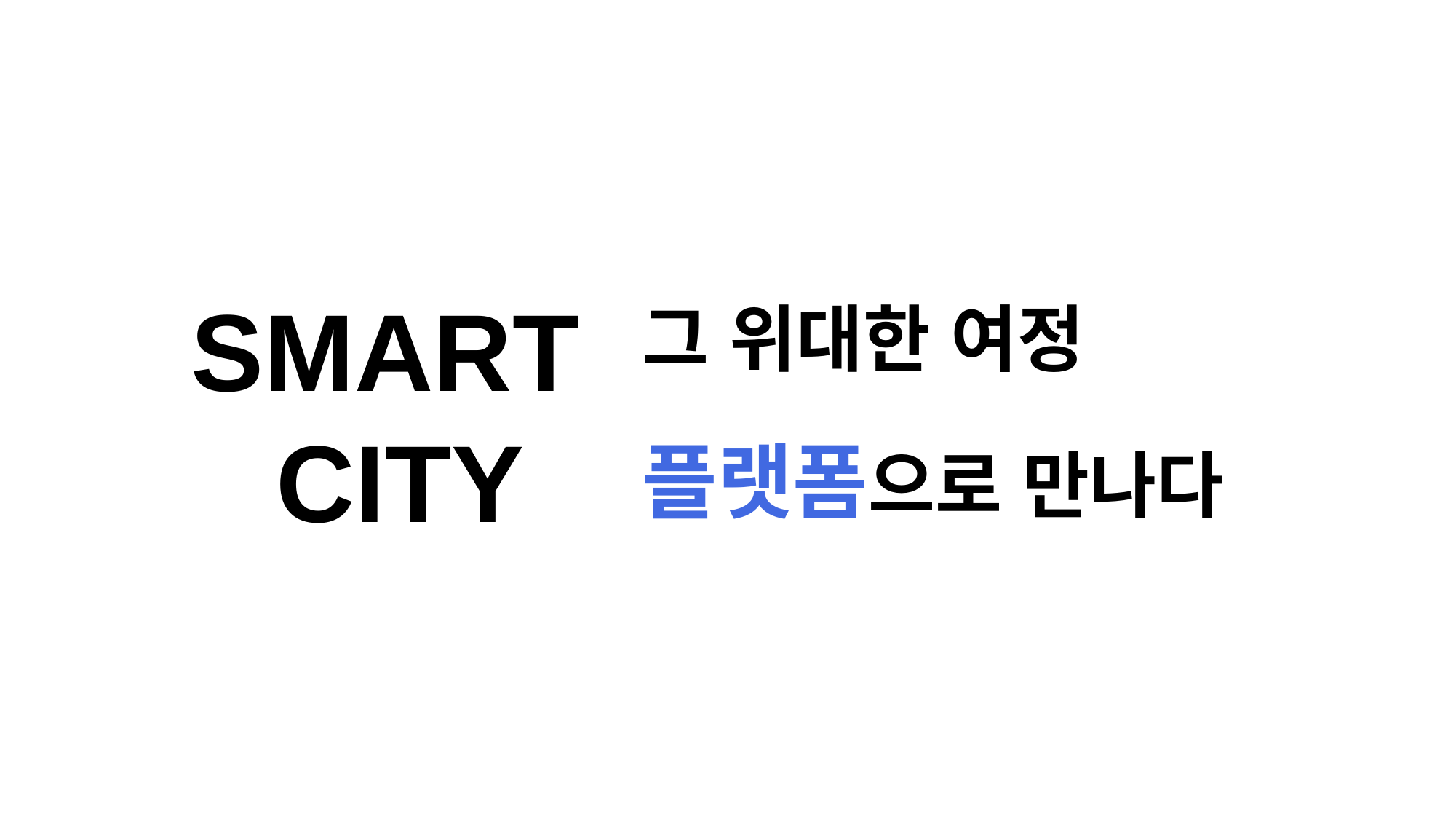

SMART
CITY
그 위대한 여정
플랫폼으로 만나다